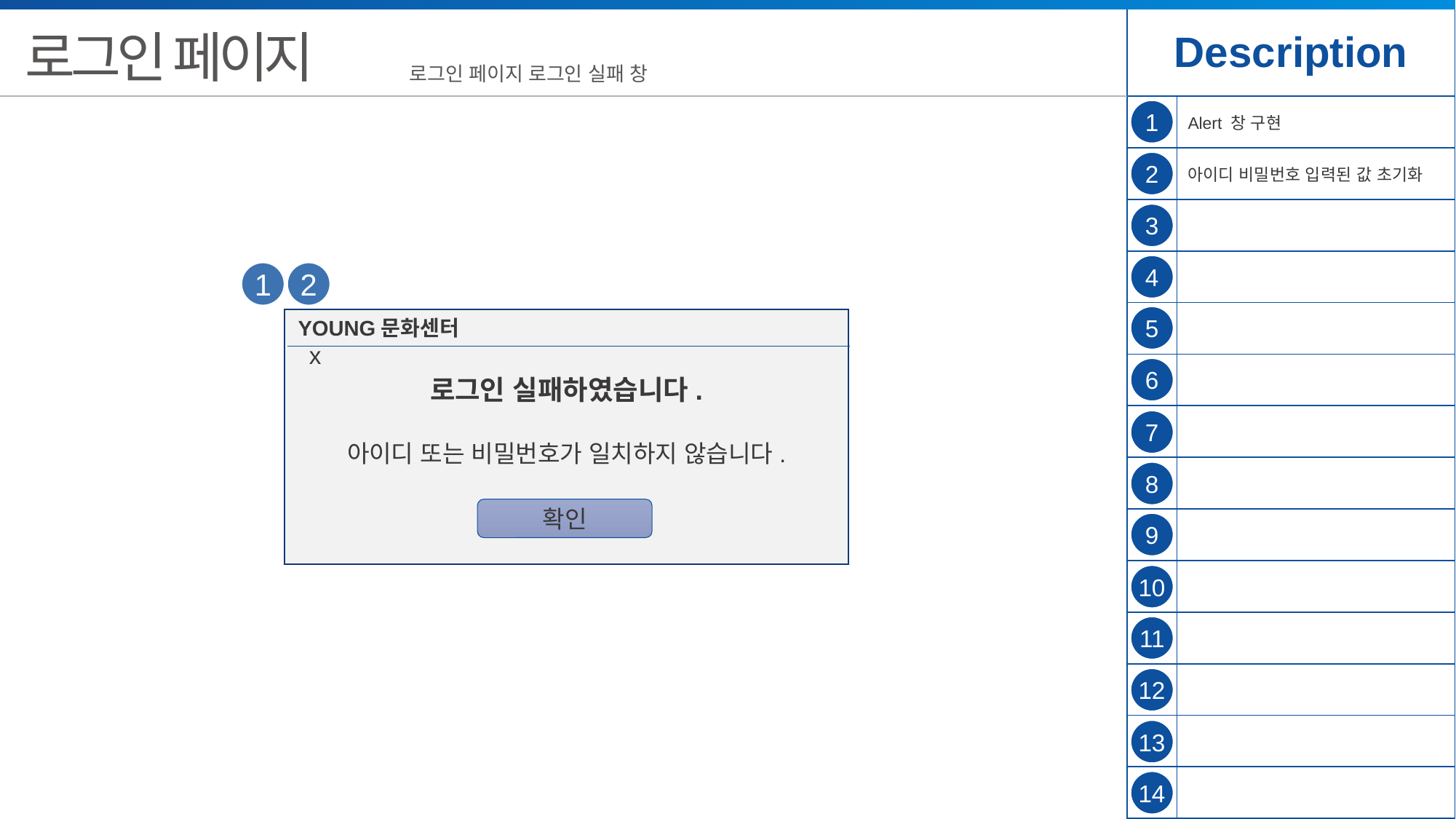

| Description |  |
| --- | --- |
|  | Alert 창 구현 |
|  | 아이디 비밀번호 입력된 값 초기화 |
|  |  |
|  |  |
|  |  |
|  |  |
|  |  |
|  |  |
|  |  |
|  |  |
|  |  |
|  |  |
|  |  |
|  |  |
로그인 페이지
로그인 페이지 로그인 실패 창
1
2
3
4
1
2
5

로그인 실패하였습니다.

아이디 또는 비밀번호가 일치하지 않습니다.

YOUNG문화센터		  	                   x
6
7
8
확인
9
10
11
12
13
14